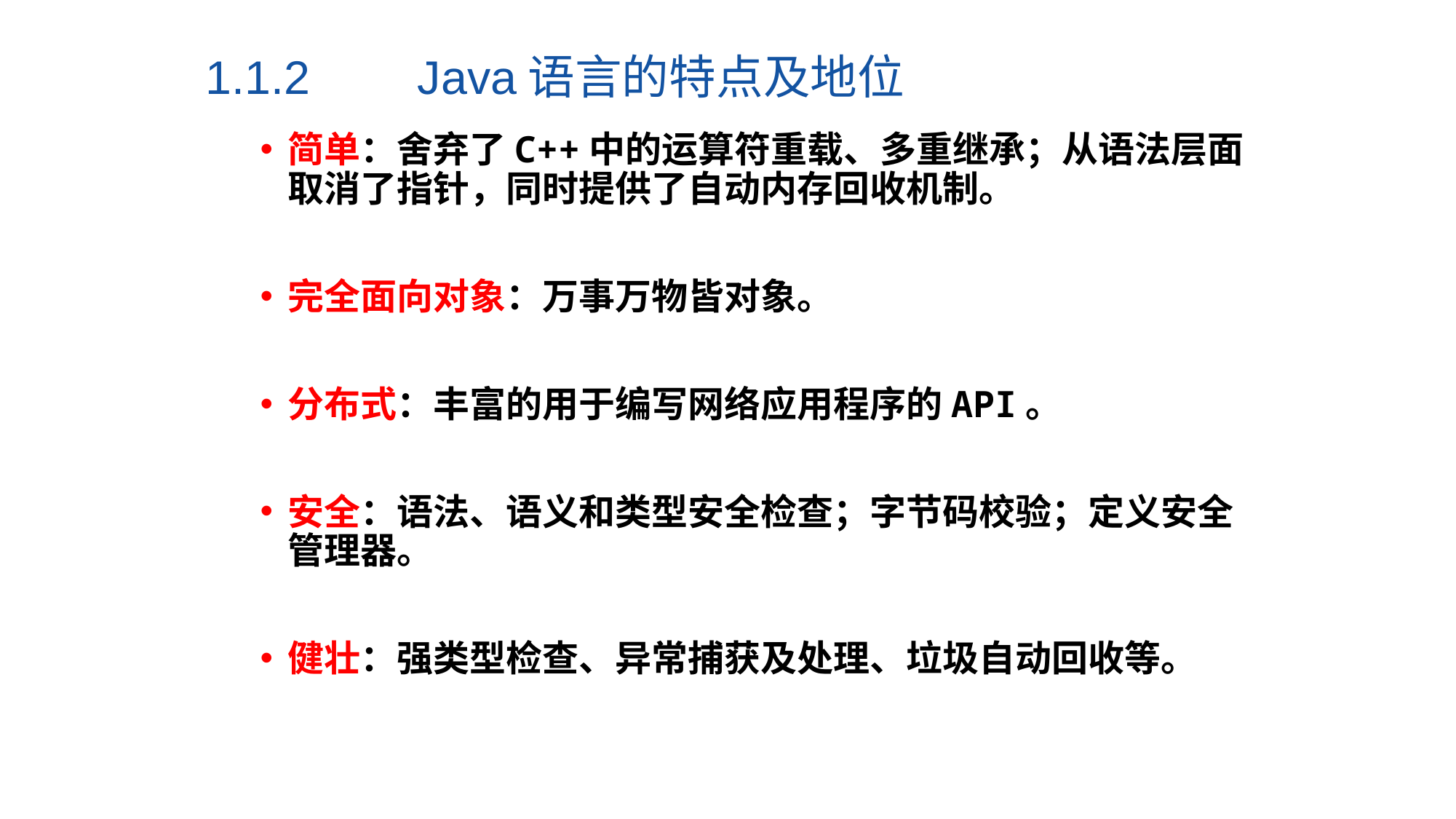

# 1.1.2 	Java语言的特点及地位
简单：舍弃了C++中的运算符重载、多重继承；从语法层面取消了指针，同时提供了自动内存回收机制。

完全面向对象：万事万物皆对象。

分布式：丰富的用于编写网络应用程序的API。

安全：语法、语义和类型安全检查；字节码校验；定义安全管理器。

健壮：强类型检查、异常捕获及处理、垃圾自动回收等。